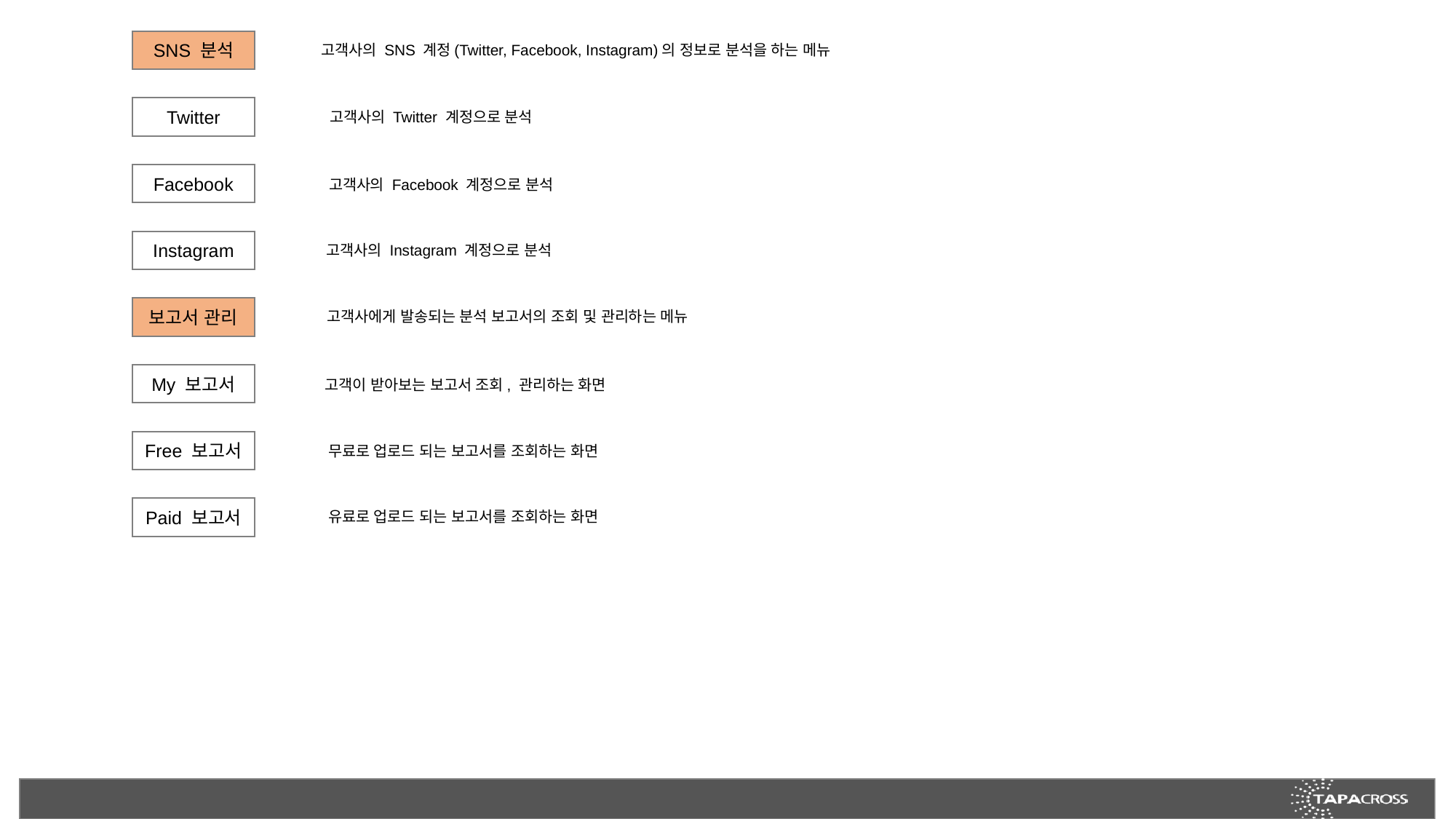

SNS 분석
고객사의 SNS 계정(Twitter, Facebook, Instagram)의 정보로 분석을 하는 메뉴
Twitter
고객사의 Twitter 계정으로 분석
Facebook
고객사의 Facebook 계정으로 분석
Instagram
고객사의 Instagram 계정으로 분석
보고서 관리
고객사에게 발송되는 분석 보고서의 조회 및 관리하는 메뉴
My 보고서
고객이 받아보는 보고서 조회, 관리하는 화면
Free 보고서
무료로 업로드 되는 보고서를 조회하는 화면
Paid 보고서
유료로 업로드 되는 보고서를 조회하는 화면